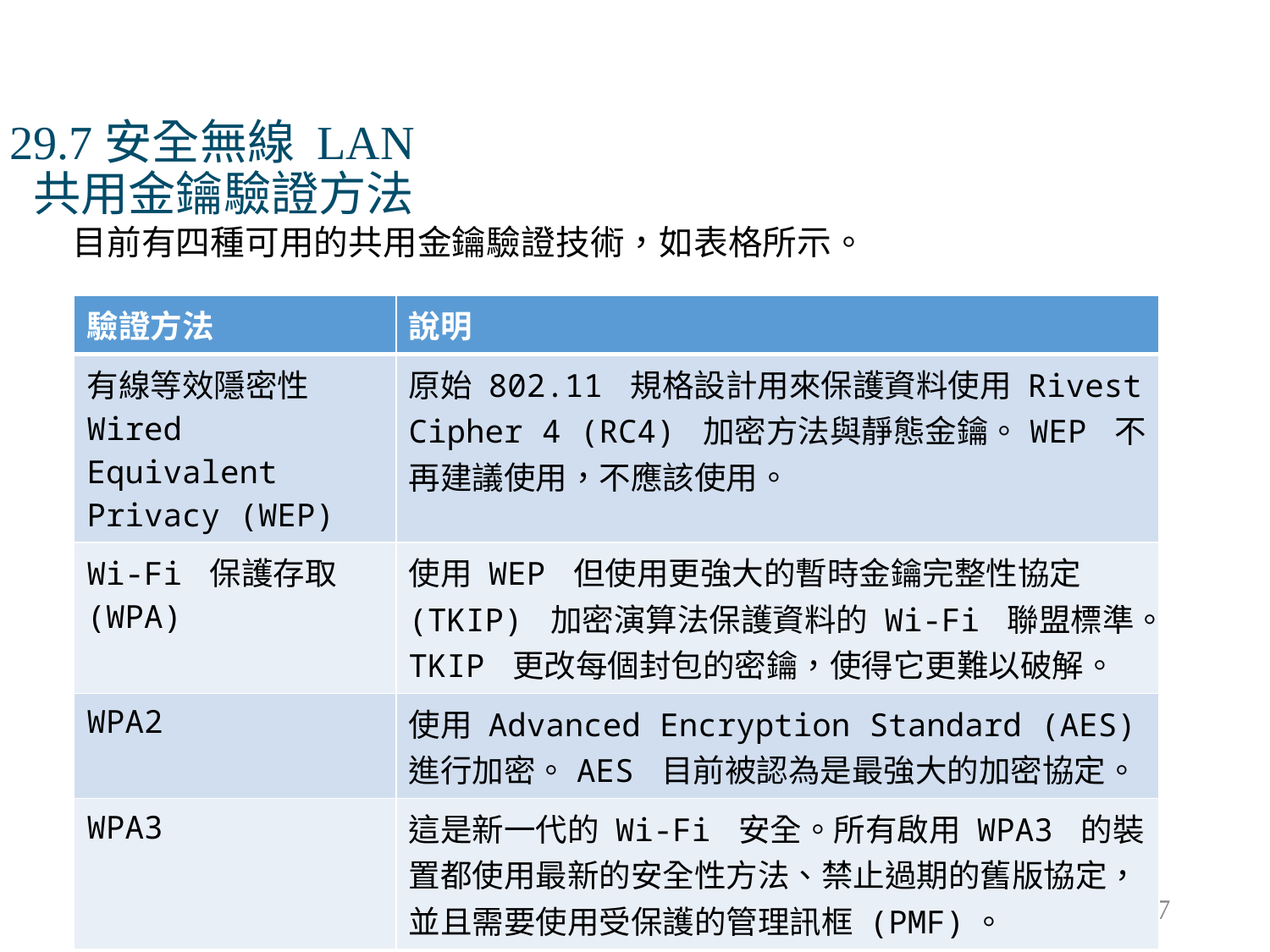

# 29.7安全無線 LAN 共用金鑰驗證方法
目前有四種可用的共用金鑰驗證技術，如表格所示。
| 驗證方法 | 說明 |
| --- | --- |
| 有線等效隱密性Wired Equivalent Privacy (WEP) | 原始 802.11 規格設計用來保護資料使用 Rivest Cipher 4 (RC4) 加密方法與靜態金鑰。WEP 不再建議使用，不應該使用。 |
| Wi-Fi 保護存取 (WPA) | 使用 WEP 但使用更強大的暫時金鑰完整性協定 (TKIP) 加密演算法保護資料的 Wi-Fi 聯盟標準。TKIP 更改每個封包的密鑰，使得它更難以破解。 |
| WPA2 | 使用 Advanced Encryption Standard (AES) 進行加密。AES 目前被認為是最強大的加密協定。 |
| WPA3 | 這是新一代的 Wi-Fi 安全。所有啟用 WPA3 的裝置都使用最新的安全性方法、禁止過期的舊版協定，並且需要使用受保護的管理訊框 (PMF)。 |
867